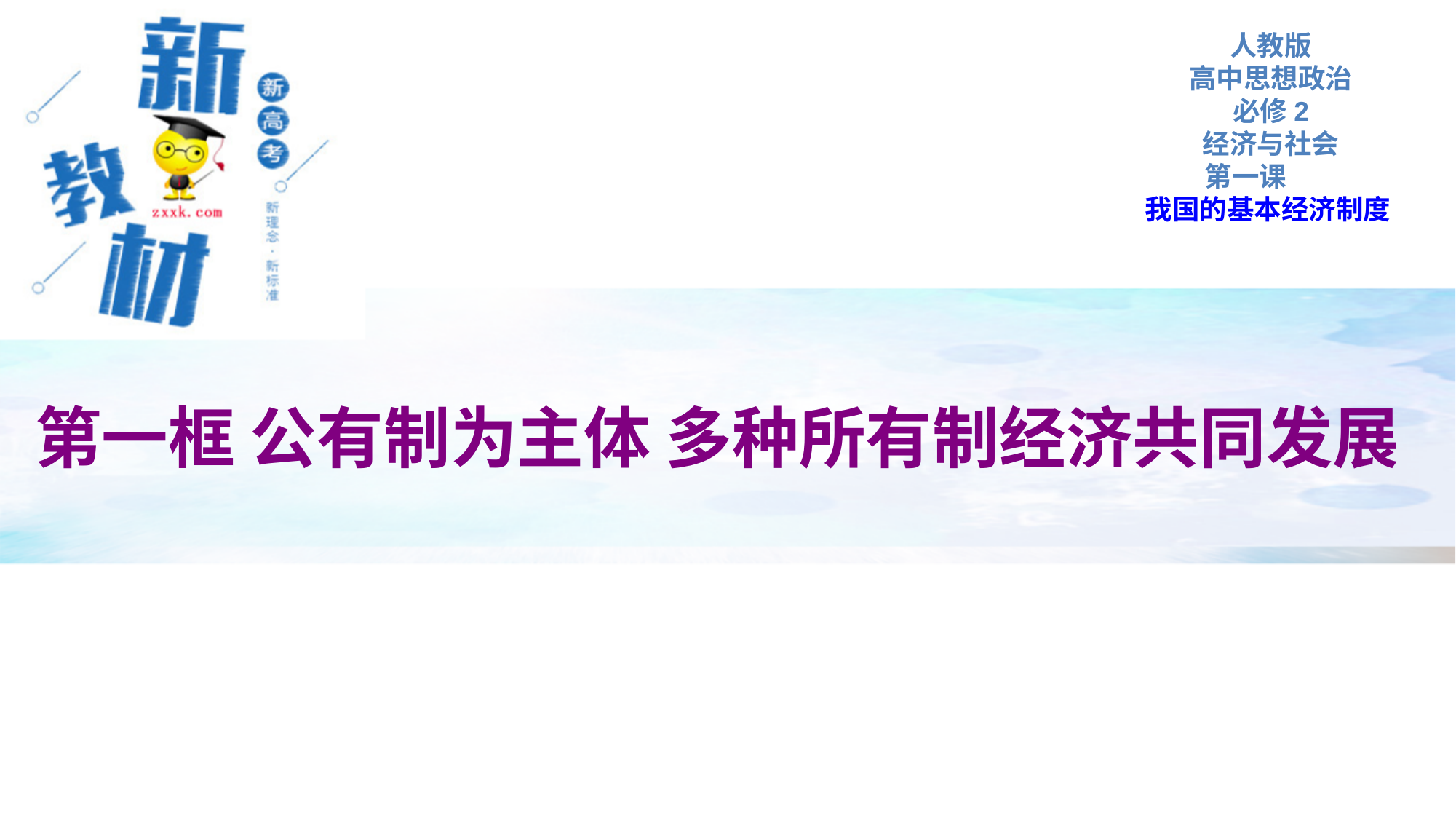

人教版
高中思想政治
必修2
经济与社会
             第一课
我国的基本经济制度
第一框 公有制为主体 多种所有制经济共同发展